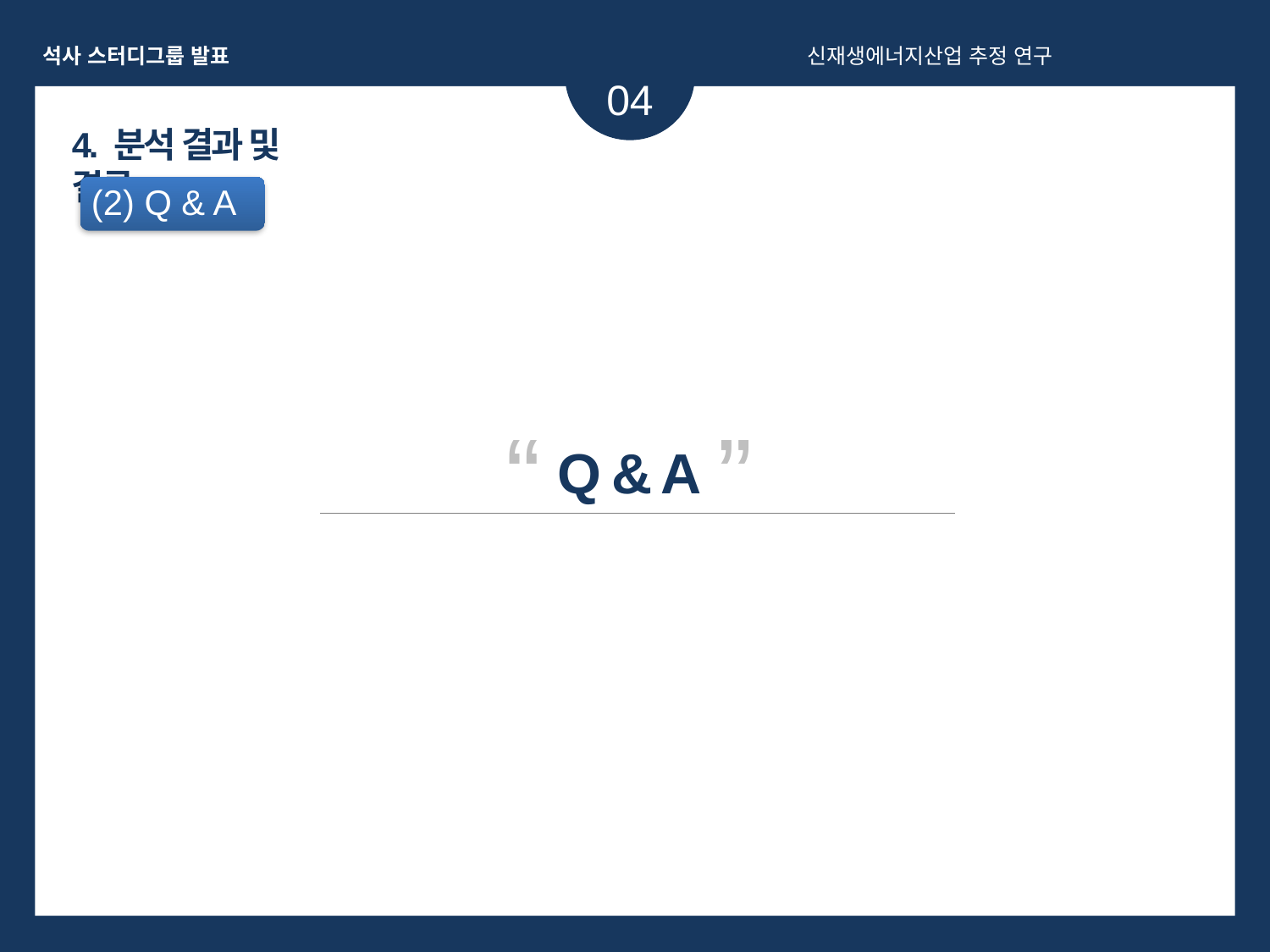

석사 스터디그룹 발표
신재생에너지산업 추정 연구
04

4. 분석 결과 및 결론

(2) Q & A
“      ”
Q & A